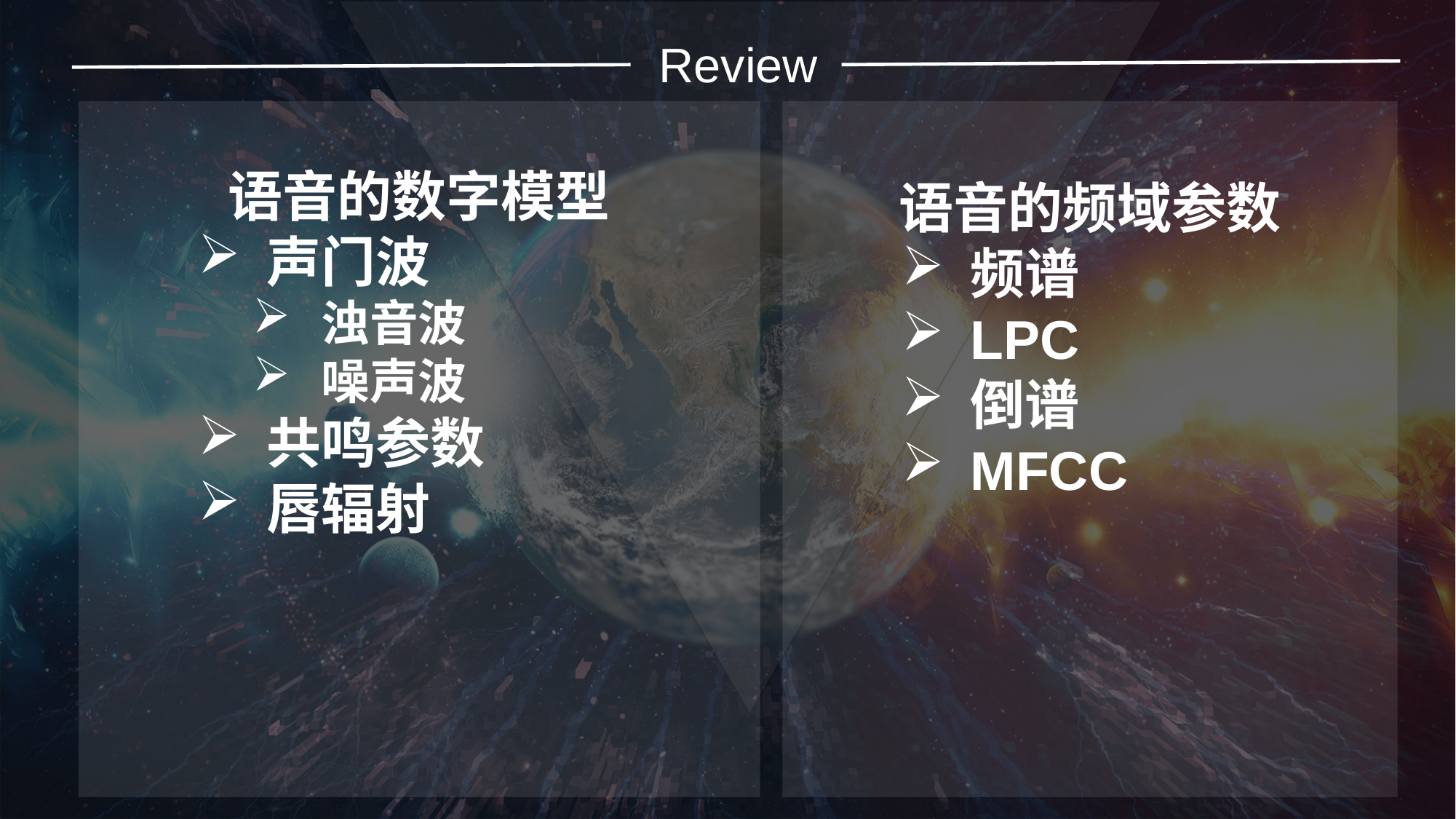

Review
语音的频域参数
频谱
LPC
倒谱
MFCC

语音的数字模型
声门波
浊音波
噪声波
共鸣参数
唇辐射